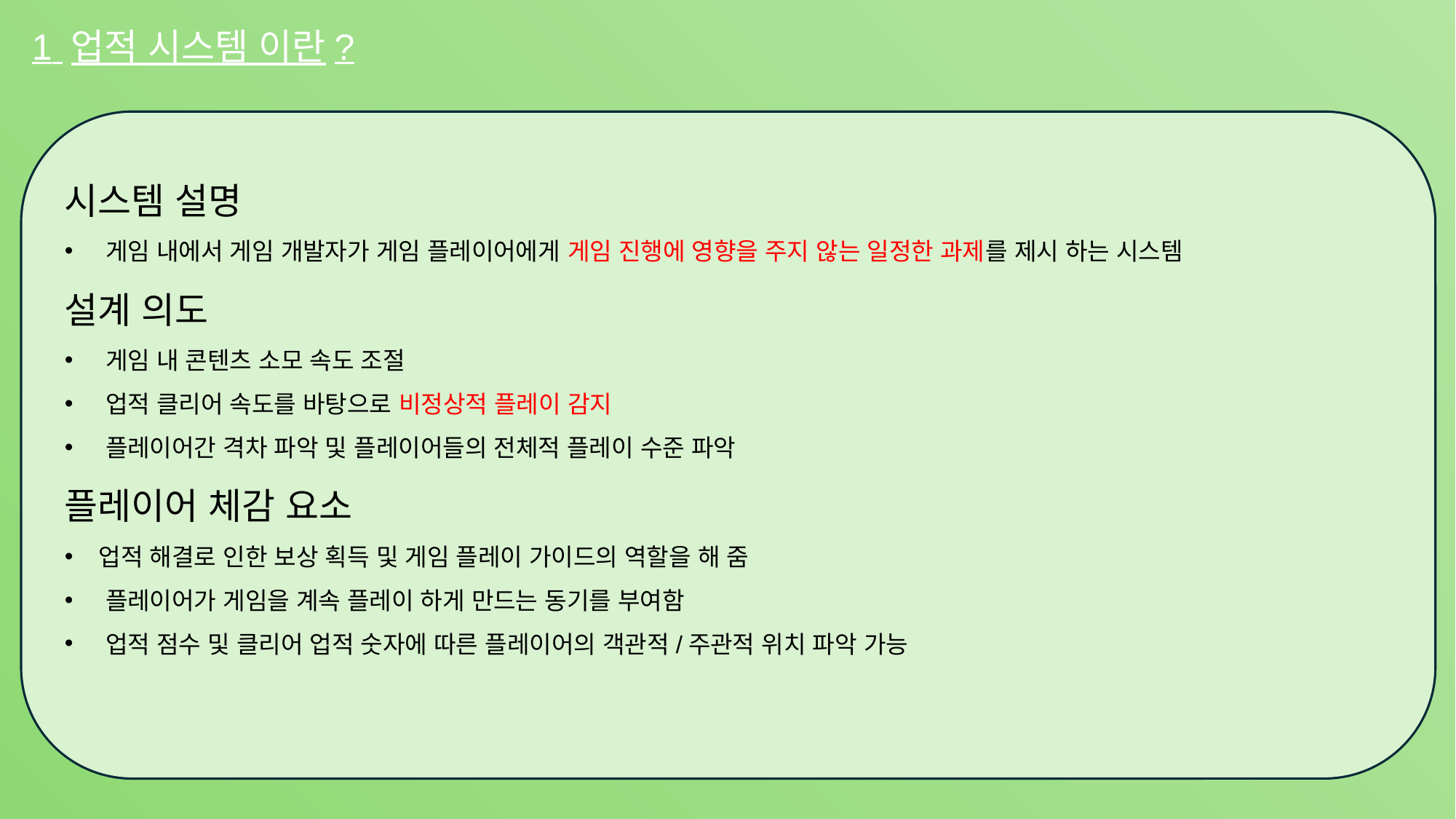

1 업적 시스템 이란?

시스템 설명
게임 내에서 게임 개발자가 게임 플레이어에게 게임 진행에 영향을 주지 않는 일정한 과제를 제시 하는 시스템
설계 의도
게임 내 콘텐츠 소모 속도 조절
업적 클리어 속도를 바탕으로 비정상적 플레이 감지
플레이어간 격차 파악 및 플레이어들의 전체적 플레이 수준 파악
플레이어 체감 요소
업적 해결로 인한 보상 획득 및 게임 플레이 가이드의 역할을 해 줌
플레이어가 게임을 계속 플레이 하게 만드는 동기를 부여함
업적 점수 및 클리어 업적 숫자에 따른 플레이어의 객관적/주관적 위치 파악 가능